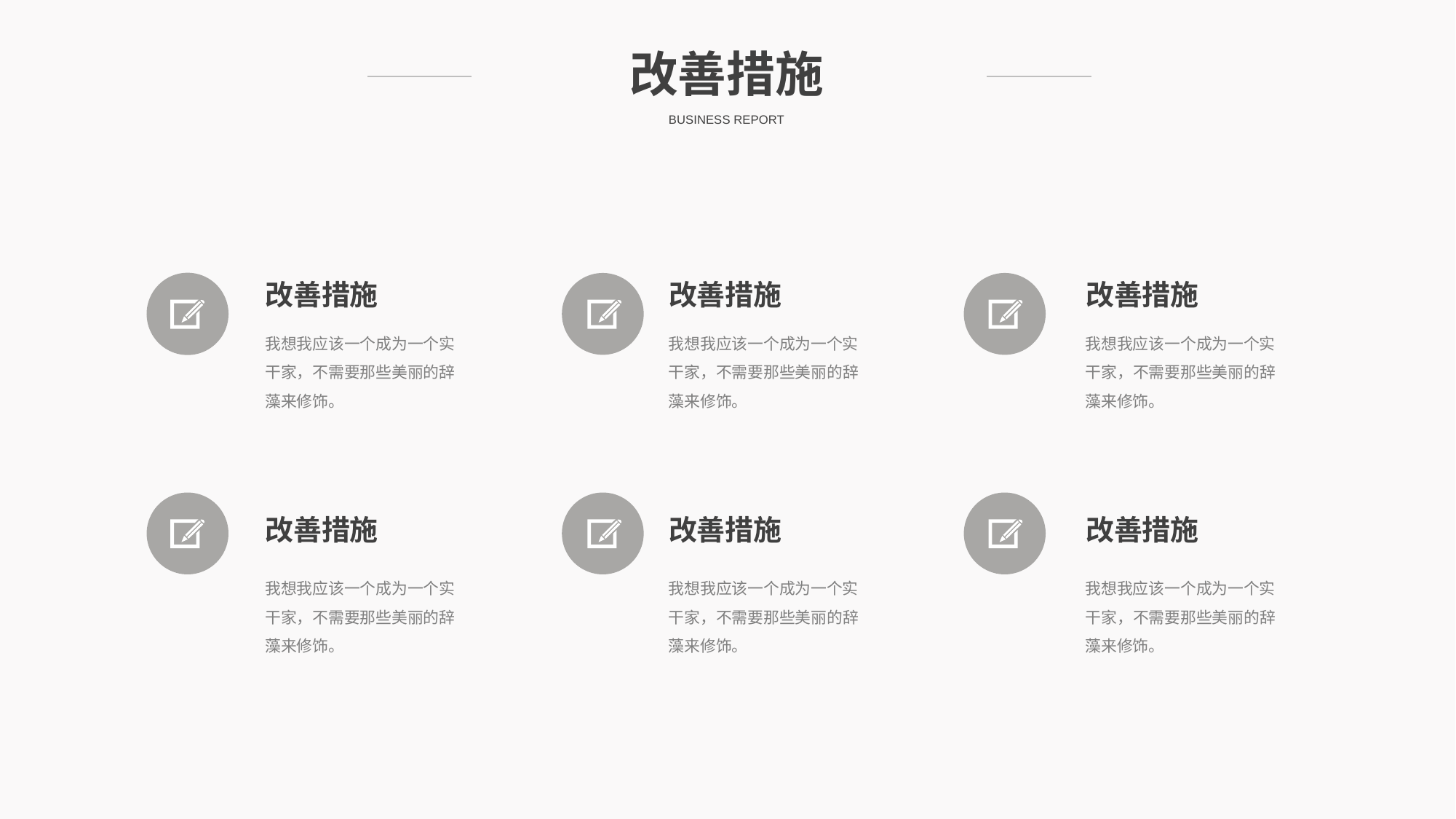

改善措施
BUSINESS REPORT
改善措施
改善措施
改善措施

我想我应该一个成为一个实干家，不需要那些美丽的辞藻来修饰。
我想我应该一个成为一个实干家，不需要那些美丽的辞藻来修饰。
我想我应该一个成为一个实干家，不需要那些美丽的辞藻来修饰。

改善措施
改善措施
改善措施

我想我应该一个成为一个实干家，不需要那些美丽的辞藻来修饰。
我想我应该一个成为一个实干家，不需要那些美丽的辞藻来修饰。
我想我应该一个成为一个实干家，不需要那些美丽的辞藻来修饰。